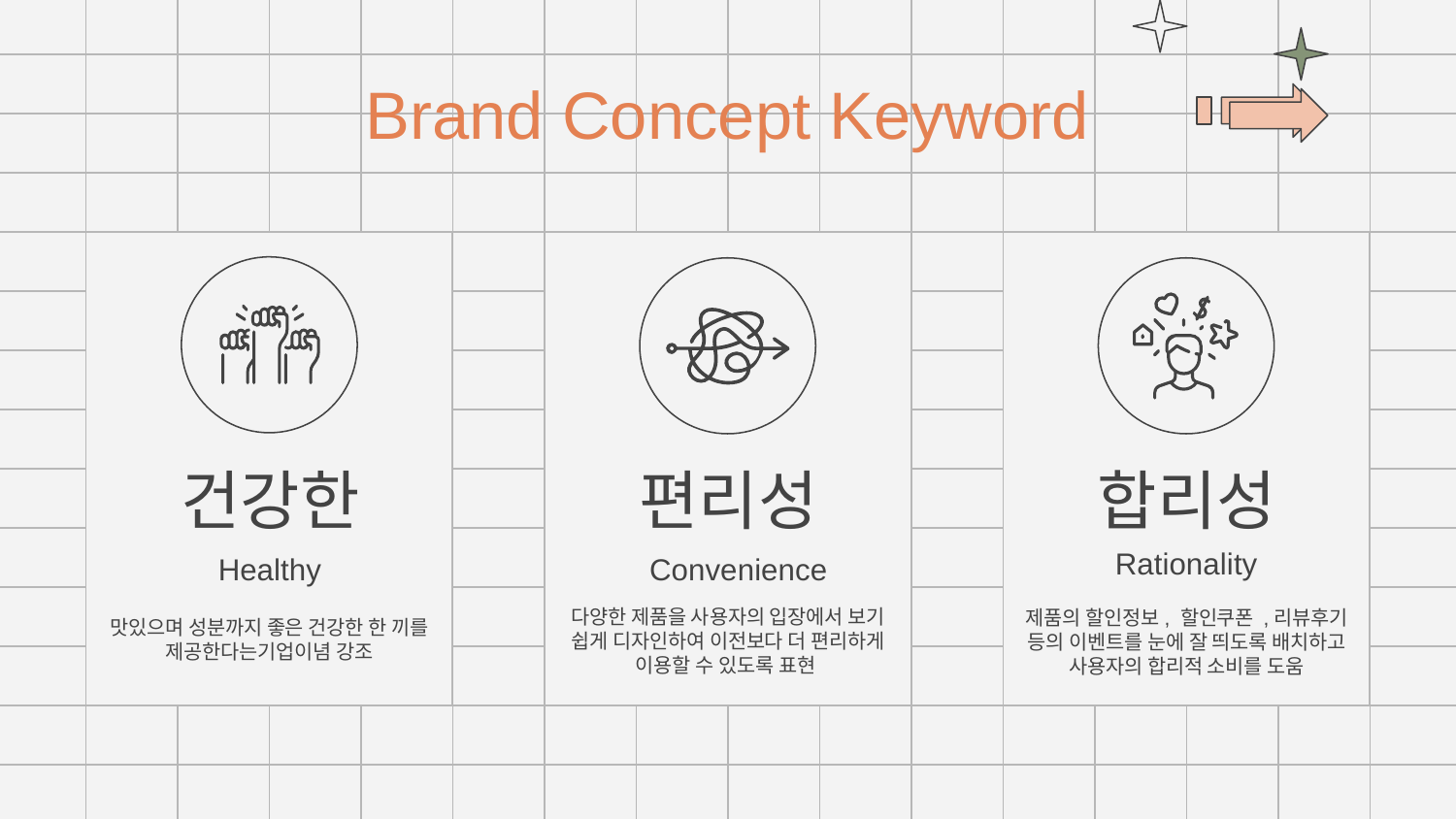

# Brand Concept Keyword

건강한
편리성
합리성
Rationality
Convenience
Healthy
다양한 제품을 사용자의 입장에서 보기 쉽게 디자인하여 이전보다 더 편리하게 이용할 수 있도록 표현
제품의 할인정보, 할인쿠폰 ,리뷰후기 등의 이벤트를 눈에 잘 띄도록 배치하고 사용자의 합리적 소비를 도움
맛있으며 성분까지 좋은 건강한 한 끼를 제공한다는기업이념 강조